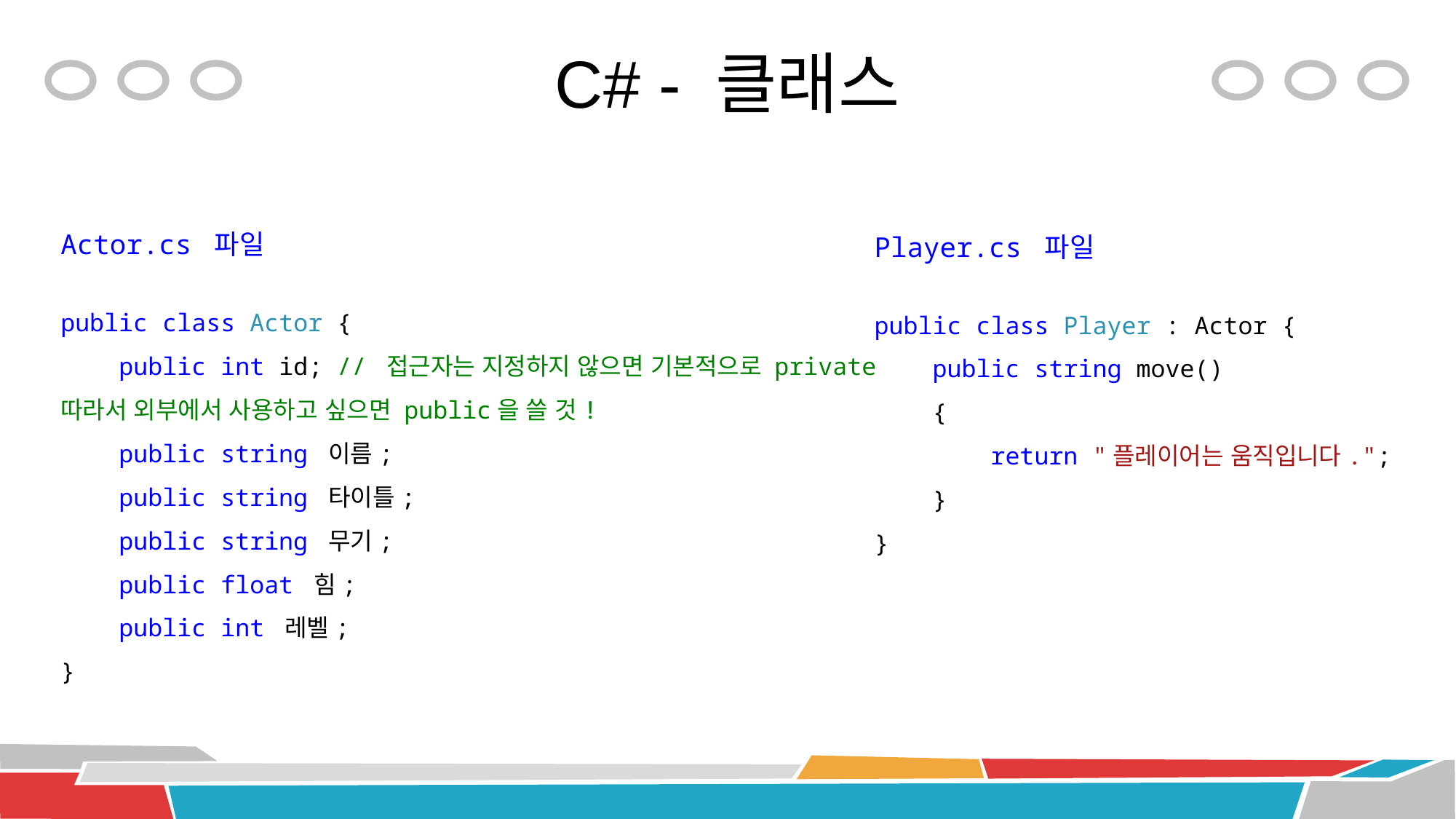

# C# - 클래스
Actor.cs 파일

public class Actor {
    public int id; // 접근자는 지정하지 않으면 기본적으로 private 따라서 외부에서 사용하고 싶으면 public을 쓸 것!
    public string 이름;
    public string 타이틀;
    public string 무기;
    public float 힘;
    public int 레벨;
}
Player.cs 파일

public class Player : Actor {
    public string move()
    {
        return "플레이어는 움직입니다.";
    }
}